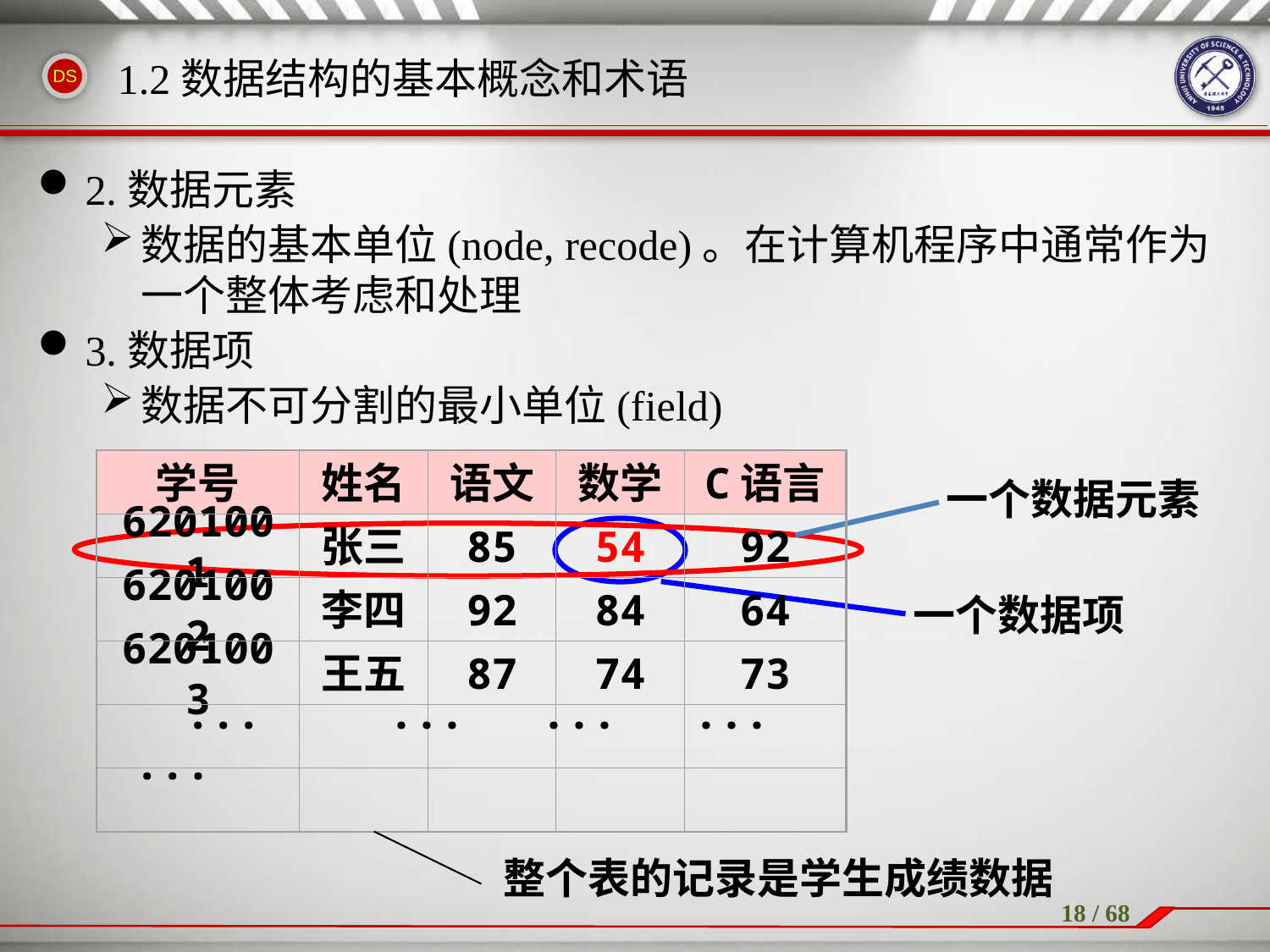

1.2数据结构的基本概念和术语
2.数据元素
数据的基本单位(node, recode)。在计算机程序中通常作为一个整体考虑和处理
3.数据项
数据不可分割的最小单位(field)

学号

姓名

语文

数学

C语言

6201001

张三

85

54

92

6201002

李四

92

84

64

6201003

王五

87

74

73

   ...     ...   ...   ...   ...

整个表的记录是学生成绩数据
一个数据元素

一个数据项